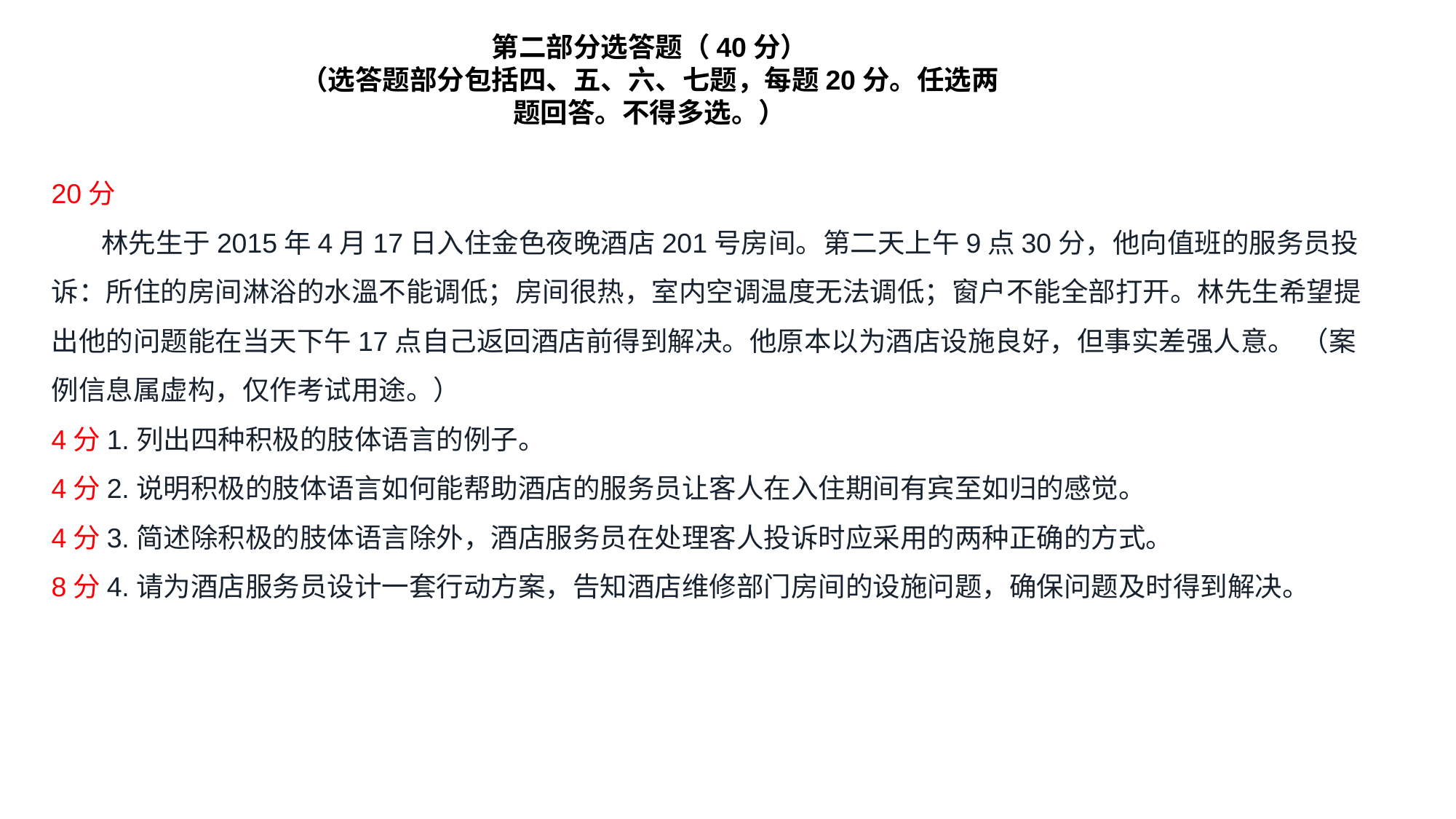

第二部分选答题（40分）
（选答题部分包括四、五、六、七题，每题20分。任选两题回答。不得多选。）
20分
       林先生于2015年4月17日入住金色夜晚酒店201号房间。第二天上午9点30分，他向值班的服务员投诉：所住的房间淋浴的水溫不能调低；房间很热，室内空调温度无法调低；窗户不能全部打开。林先生希望提出他的问题能在当天下午17点自己返回酒店前得到解决。他原本以为酒店设施良好，但事实差强人意。 （案例信息属虚构，仅作考试用途。）
4分1.列出四种积极的肢体语言的例子。
4分2.说明积极的肢体语言如何能帮助酒店的服务员让客人在入住期间有宾至如归的感觉。
4分3.简述除积极的肢体语言除外，酒店服务员在处理客人投诉时应采用的两种正确的方式。
8分4.请为酒店服务员设计一套行动方案，告知酒店维修部门房间的设施问题，确保问题及时得到解决。